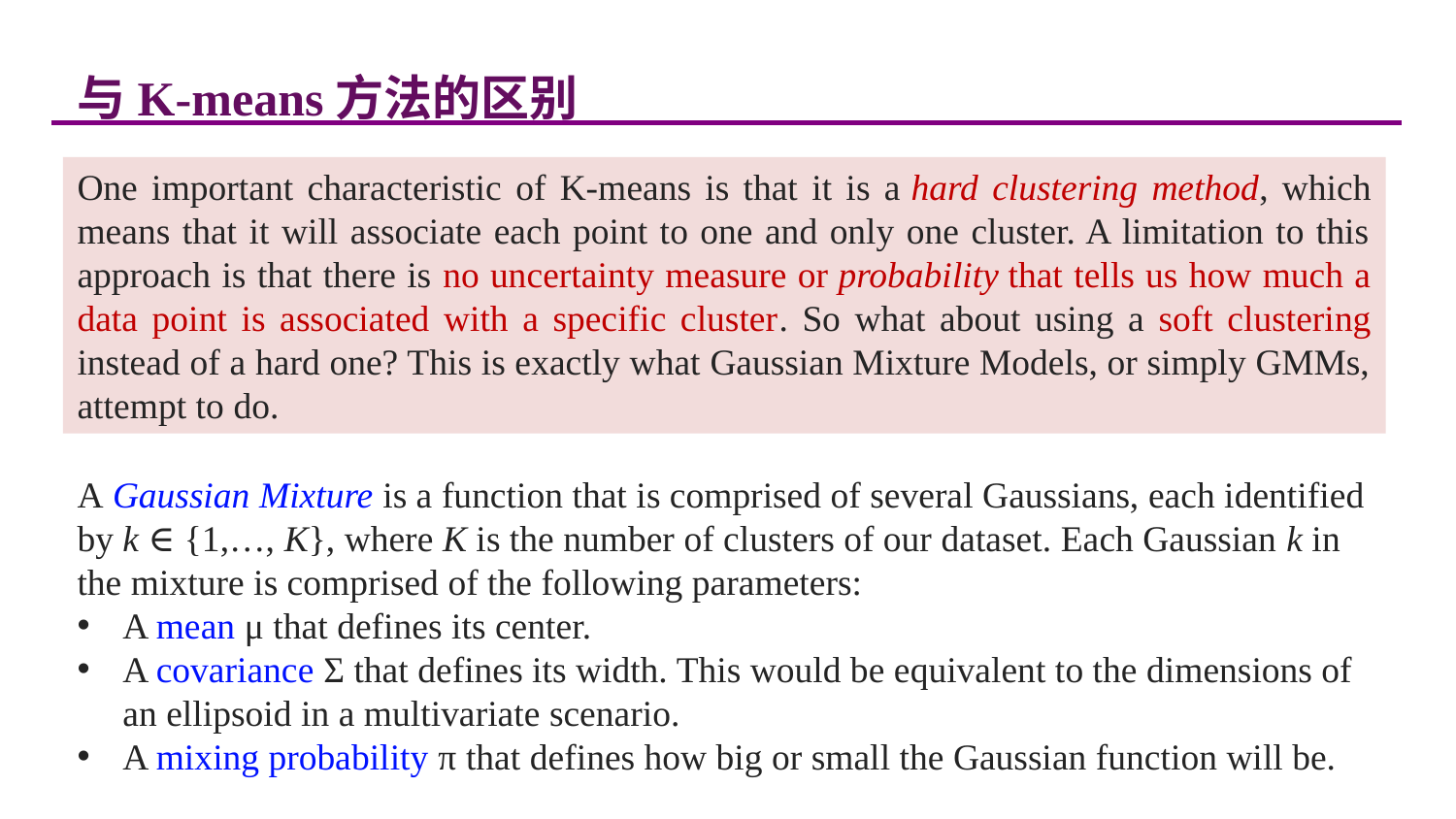

与K-means方法的区别
One important characteristic of K-means is that it is a hard clustering method, which means that it will associate each point to one and only one cluster. A limitation to this approach is that there is no uncertainty measure or probability that tells us how much a data point is associated with a specific cluster. So what about using a soft clustering instead of a hard one? This is exactly what Gaussian Mixture Models, or simply GMMs, attempt to do.
A Gaussian Mixture is a function that is comprised of several Gaussians, each identified by k ∈ {1,…, K}, where K is the number of clusters of our dataset. Each Gaussian k in the mixture is comprised of the following parameters:
A mean μ that defines its center.
A covariance Σ that defines its width. This would be equivalent to the dimensions of an ellipsoid in a multivariate scenario.
A mixing probability π that defines how big or small the Gaussian function will be.